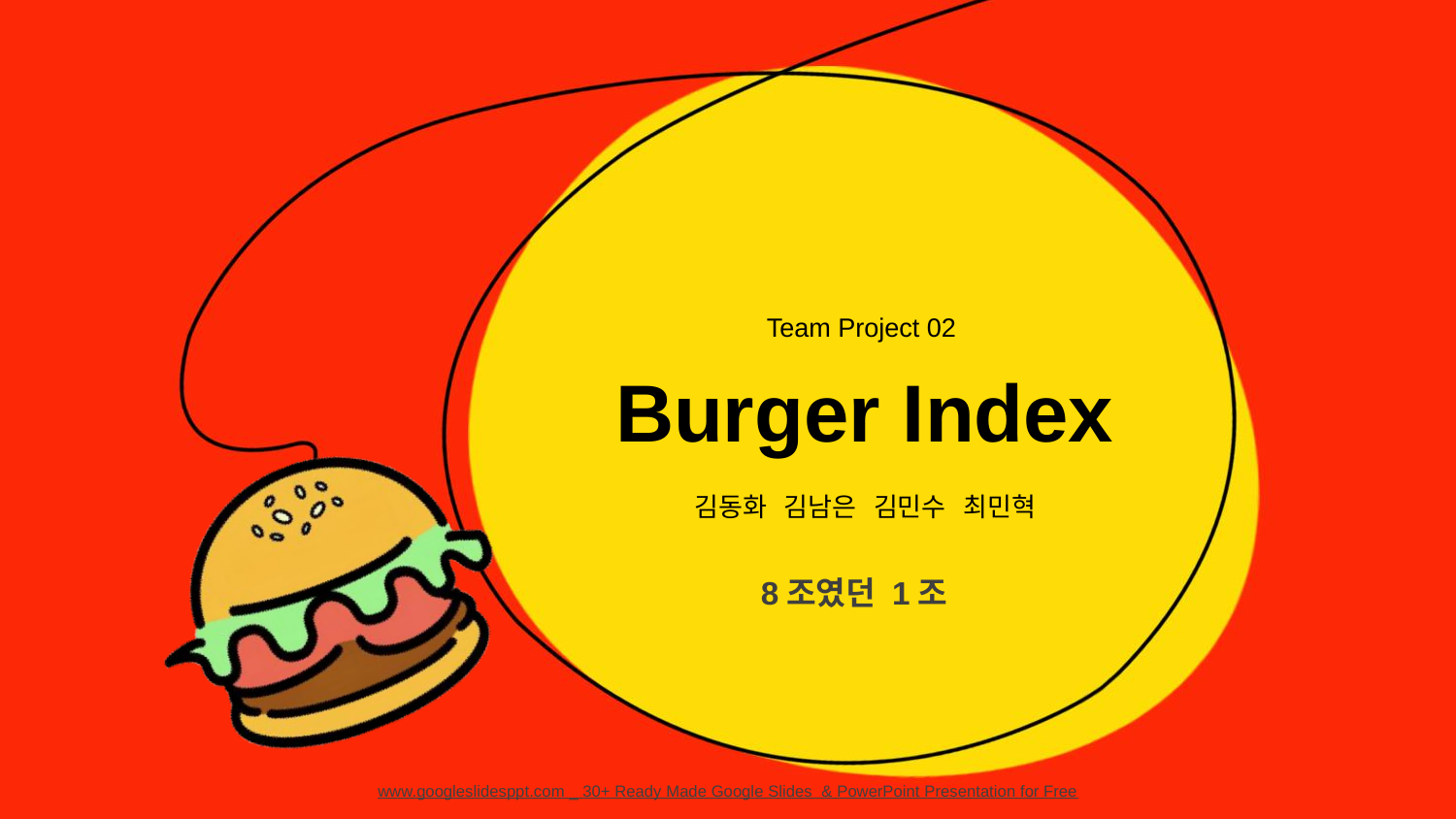

Team Project 02
# Burger Index
김동화   김남은   김민수   최민혁
8조였던 1조
www.googleslidesppt.com _ 30+ Ready Made Google Slides  & PowerPoint Presentation for Free